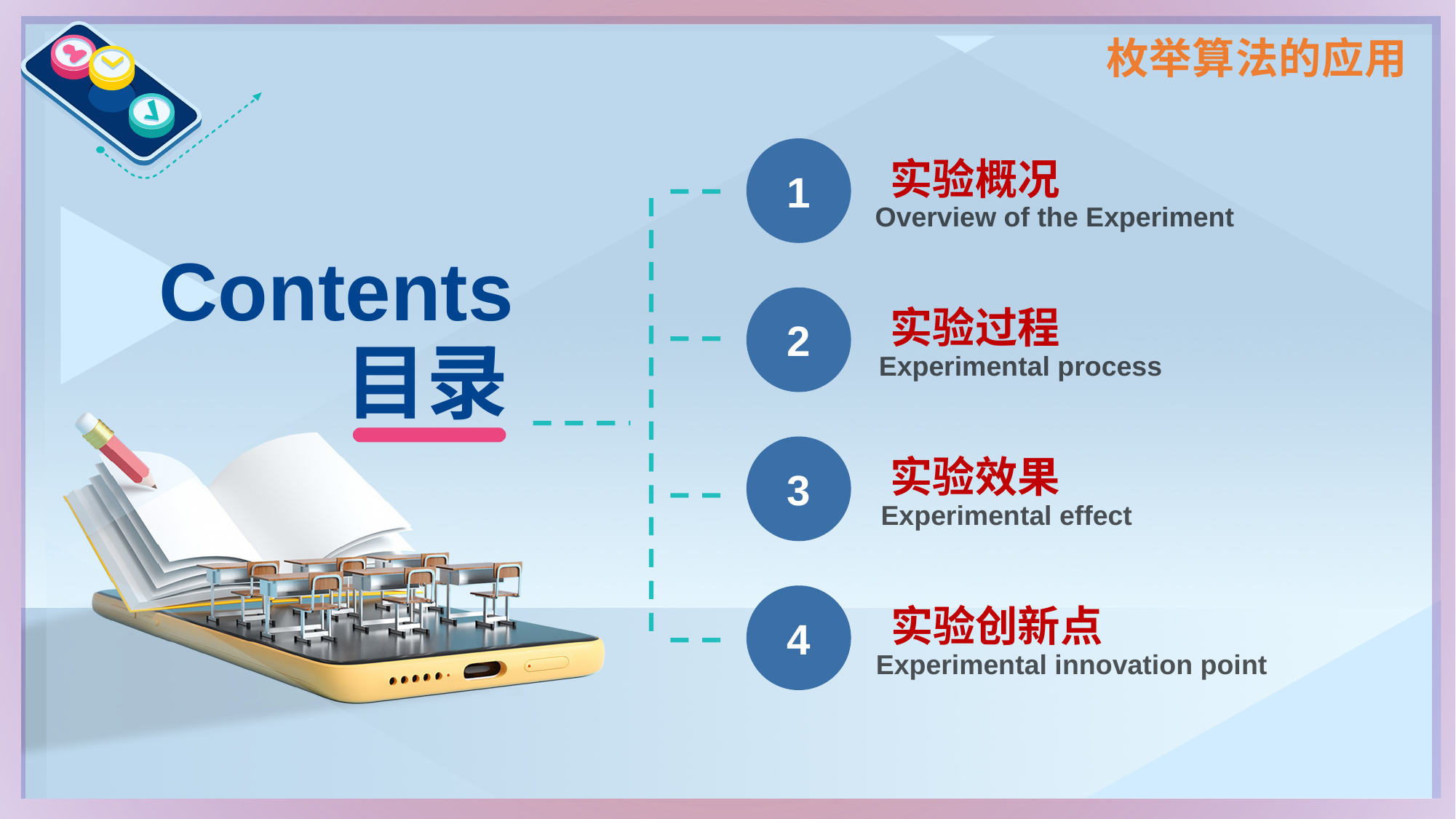

行业PPT模板http://www.1ppt.com/hangye/

1
实验概况
Overview of the Experiment
2
实验过程
Experimental process
3
实验效果
Experimental effect
4
实验创新点
Experimental innovation point
Contents
目录